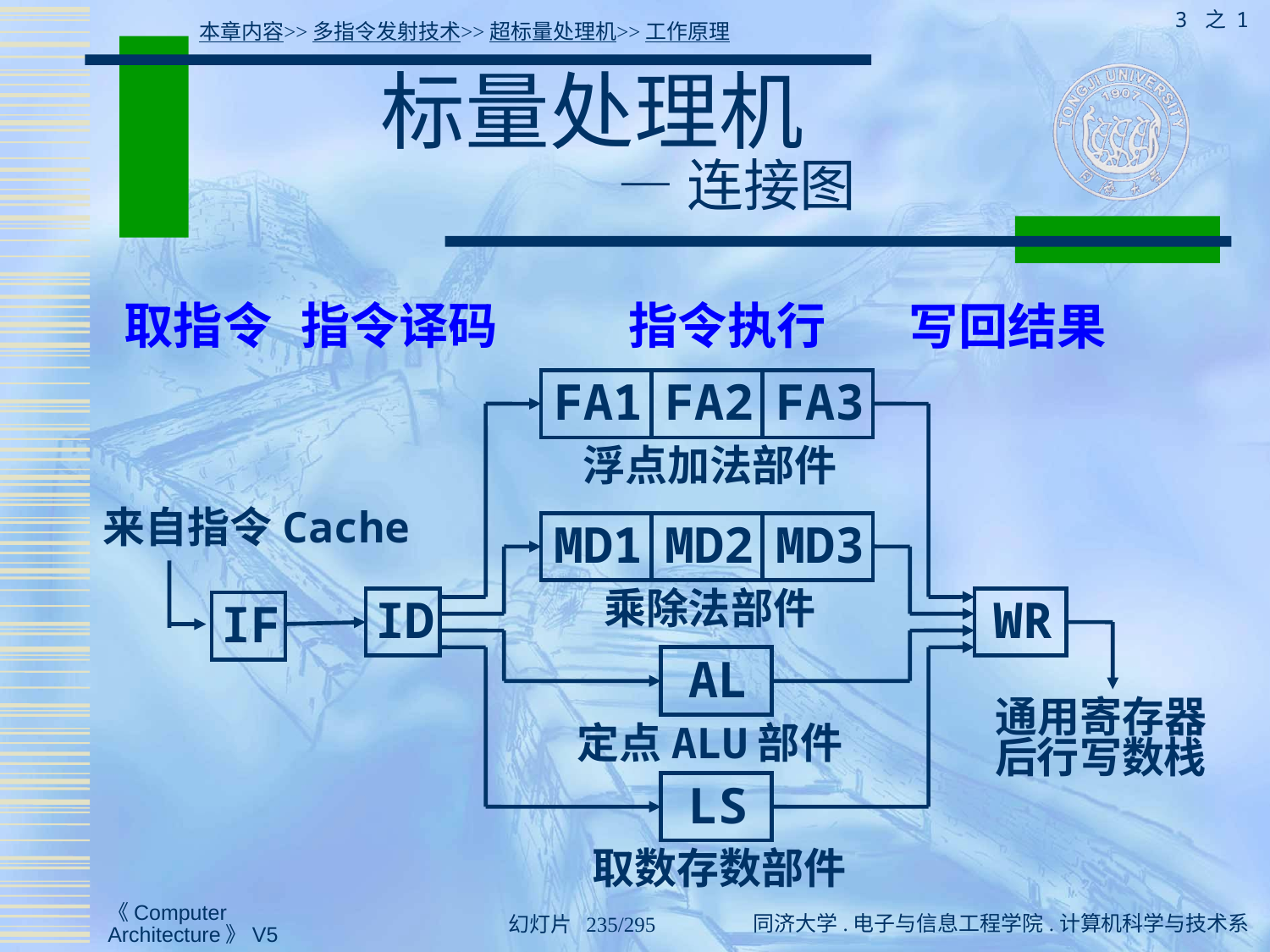

3 之 1
本章内容>>多指令发射技术>>超标量处理机>>工作原理
# 标量处理机 — 连接图
取指令
指令译码
指令执行
写回结果
FA1
FA2
FA3

浮点加法部件
来自指令Cache
MD1
MD2
MD3

乘除法部件
ID
WR
IF

AL

通用寄存器
后行写数栈
定点ALU部件
LS

取数存数部件